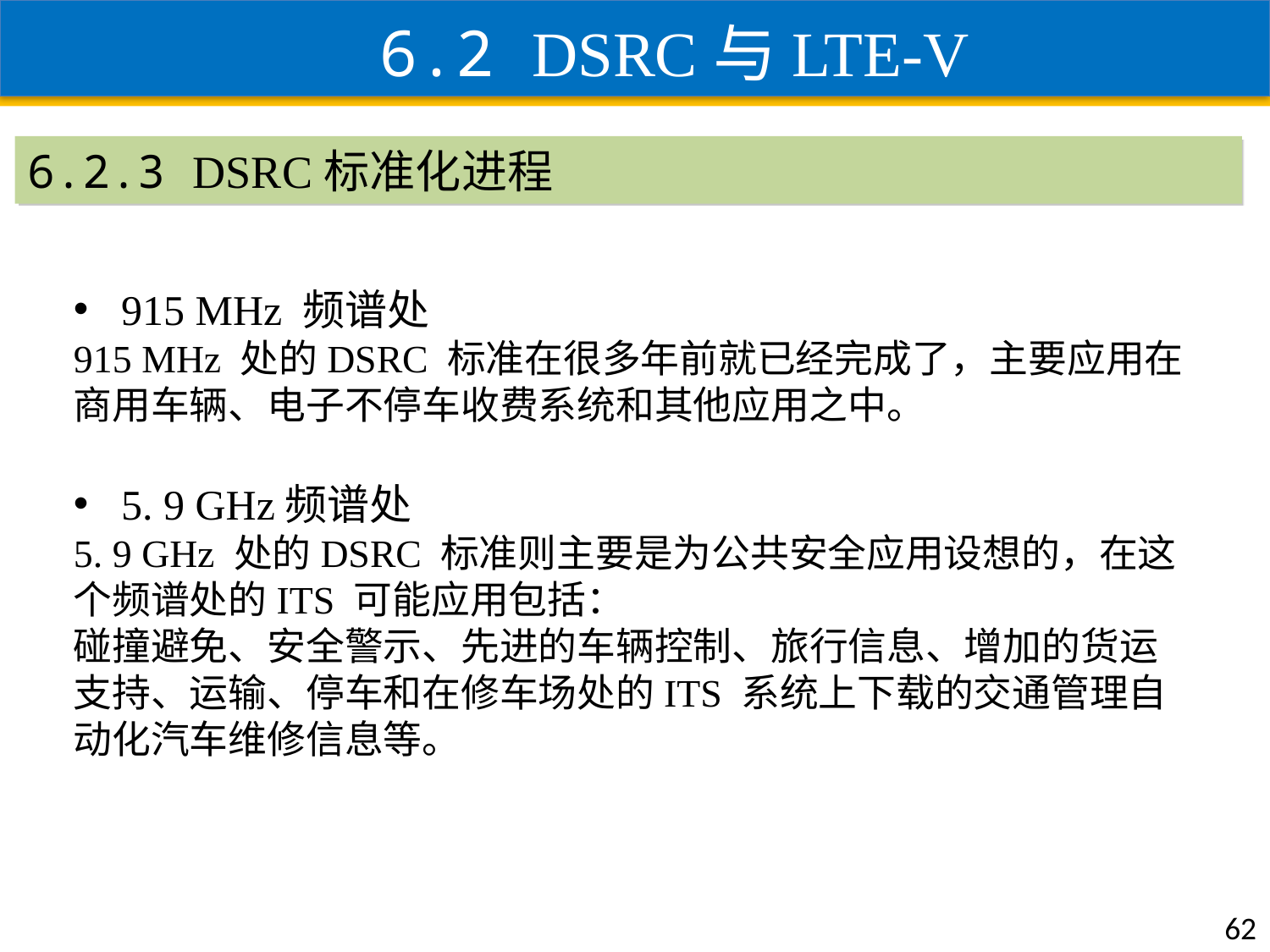

6.2 DSRC与LTE-V
6.2.3 DSRC标准化进程

915 MHz 频谱处
915 MHz 处的DSRC 标准在很多年前就已经完成了，主要应用在商用车辆、电子不停车收费系统和其他应用之中。

5. 9 GHz频谱处
5. 9 GHz 处的DSRC 标准则主要是为公共安全应用设想的，在这个频谱处的ITS 可能应用包括：
碰撞避免、安全警示、先进的车辆控制、旅行信息、增加的货运支持、运输、停车和在修车场处的ITS 系统上下载的交通管理自动化汽车维修信息等。

62